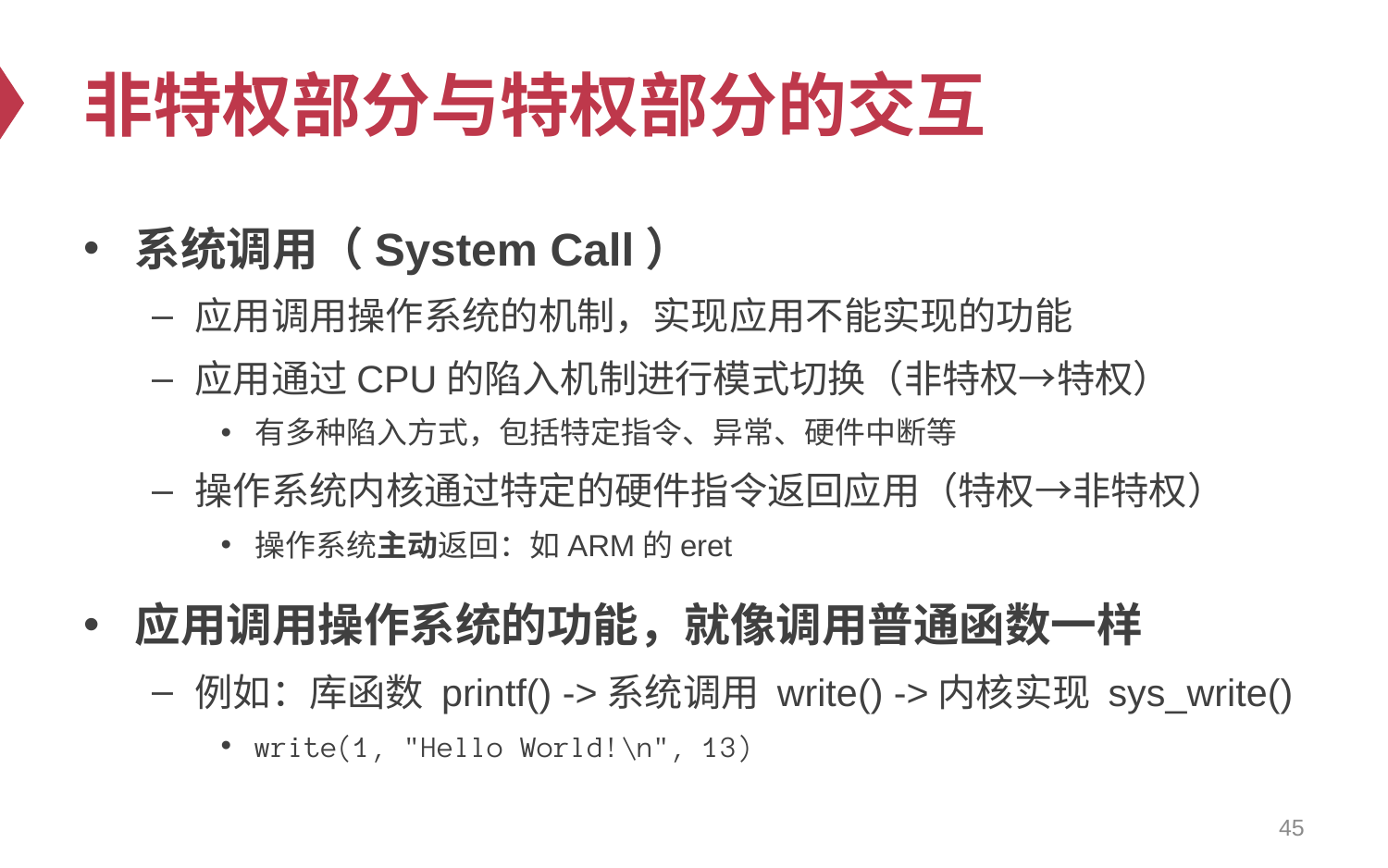

# 非特权部分与特权部分的交互
系统调用（System Call）
应用调用操作系统的机制，实现应用不能实现的功能
应用通过CPU的陷入机制进行模式切换（非特权→特权）
有多种陷入方式，包括特定指令、异常、硬件中断等
操作系统内核通过特定的硬件指令返回应用（特权→非特权）
操作系统主动返回：如ARM的eret
应用调用操作系统的功能，就像调用普通函数一样
例如：库函数 printf() ->系统调用 write() ->内核实现 sys_write()
write(1, "Hello World!\n", 13)
45